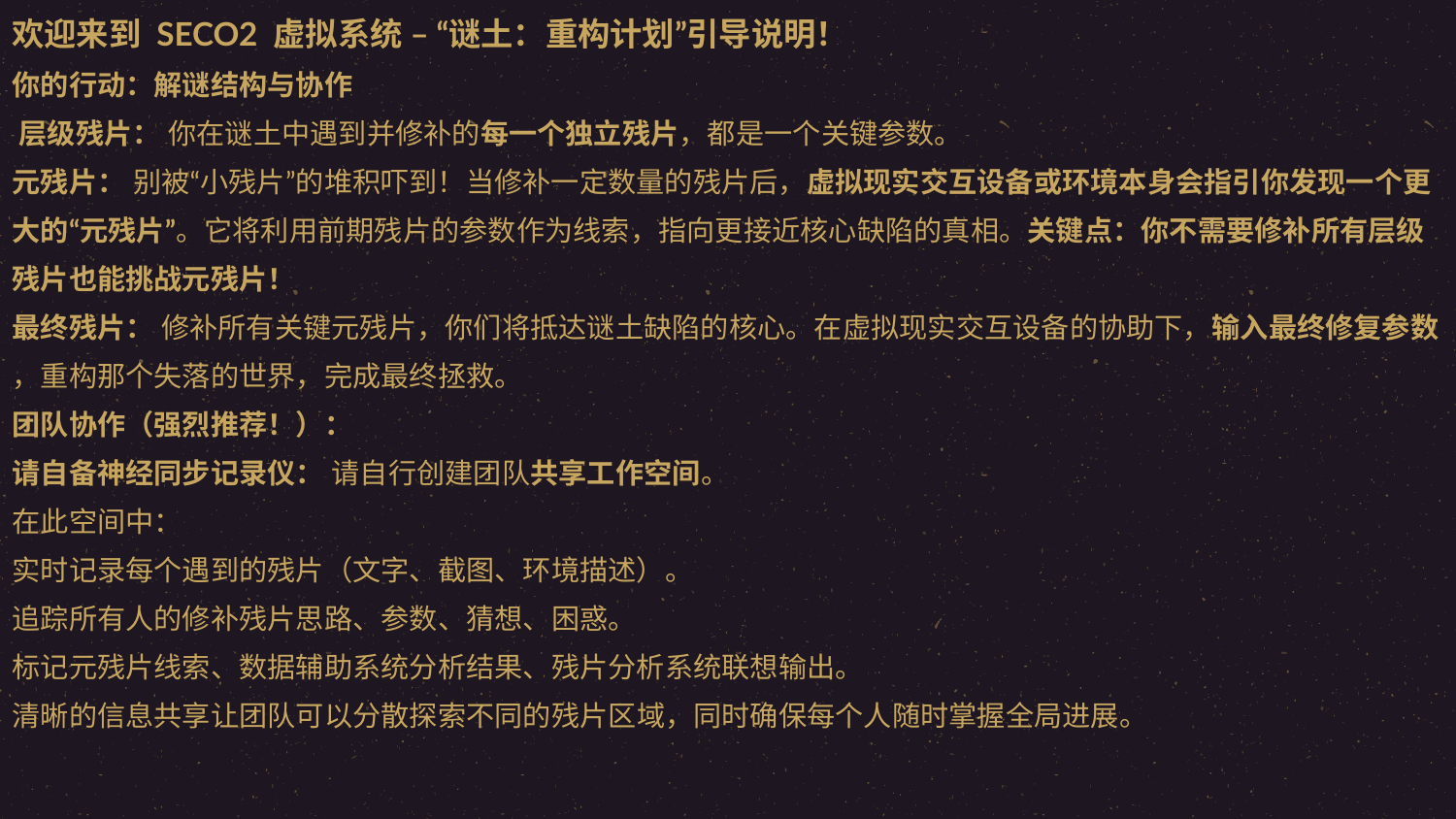

欢迎来到 SECO2 虚拟系统 – “谜土：重构计划”引导说明​​！
你的行动：解谜结构与协作​​
​​层级残片：​​ 你在谜土中遇到并修补的​​每一个独立残片，都是一个关键参数。
元残片：​​ 别被“小残片”的堆积吓到！当修补一定数量的残片后，​​虚拟现实交互设备或环境本身会指引你发现一个更大的“元残片”​​。它将利用前期残片的参数作为线索，指向更接近核心缺陷的真相。​​关键点：你不需要修补所有层级残片也能挑战元残片！​​
最终残片：​​ 修补所有关键元残片，你们将抵达谜土缺陷的核心。在虚拟现实交互设备的协助下，​​输入最终修复参数​​，重构那个失落的世界，完成最终拯救。
团队协作（强烈推荐！）：​​
请自备神经同步记录仪：​​ 请自行创建团队​​共享工作空间​​。
在此空间中：
实时记录每个遇到的残片（文字、截图、环境描述）。
追踪所有人的修补残片思路、参数、猜想、困惑。
标记元残片线索、数据辅助系统分析结果、残片分析系统联想输出。
清晰的信息共享让团队可以分散探索不同的残片区域，同时确保每个人随时掌握全局进展。